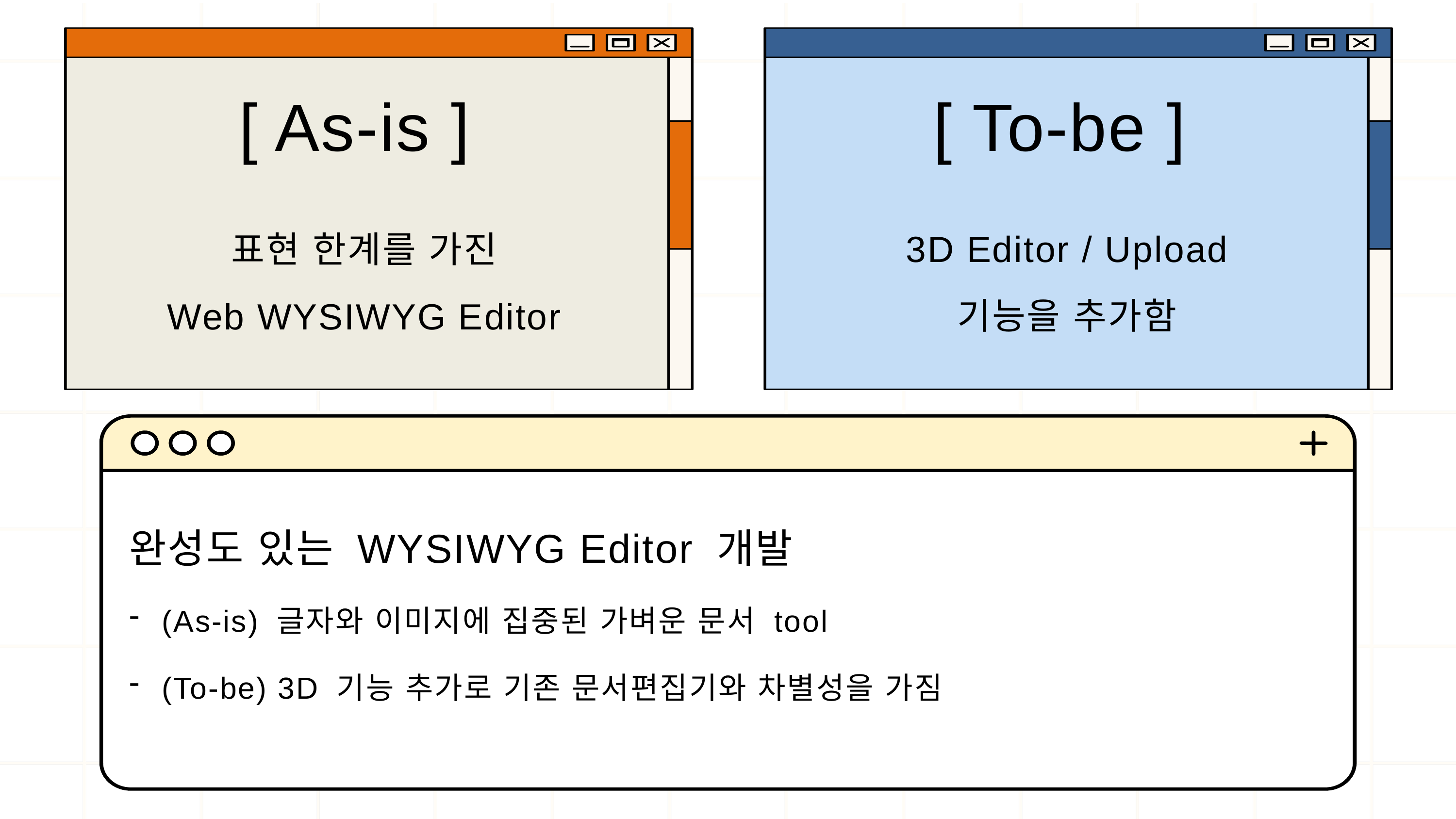

[ As-is ]
[ To-be ]
3D Editor / Upload
기능을 추가함
표현 한계를 가진
Web WYSIWYG Editor

완성도 있는 WYSIWYG Editor 개발
 (As-is) 글자와 이미지에 집중된 가벼운 문서 tool
 (To-be) 3D 기능 추가로 기존 문서편집기와 차별성을 가짐